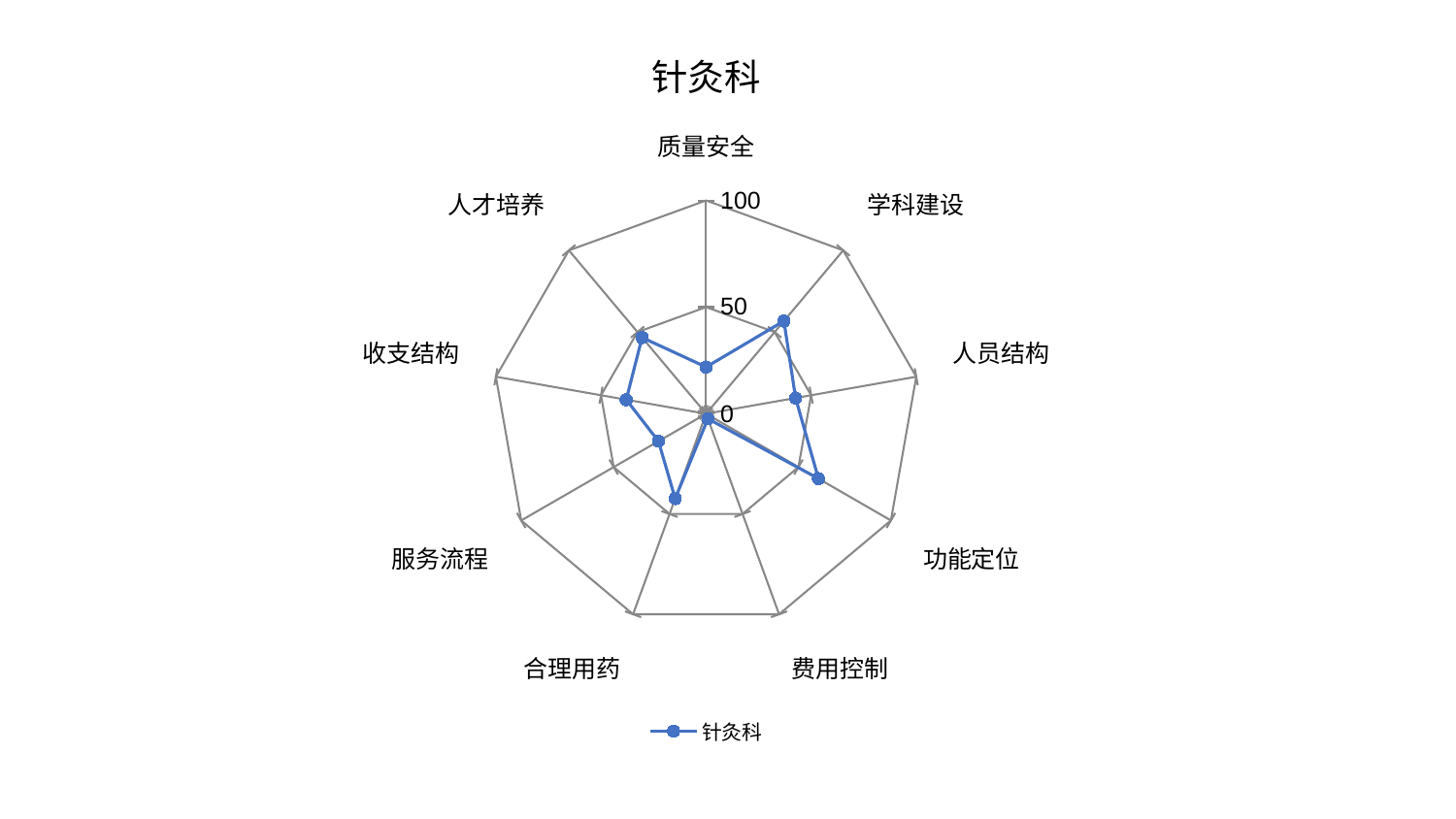

### Chart: 针灸科

| Category | 针灸科 |
|---|---|
| 质量安全 | 21.91364689246343 |
| 学科建设 | 56.76123656621662 |
| 人员结构 | 42.601156948912475 |
| 功能定位 | 60.81132677961594 |
| 费用控制 | 2.475640125932821 |
| 合理用药 | 42.292843927432486 |
| 服务流程 | 25.7781389896034 |
| 收支结构 | 37.99162244113744 |
| 人才培养 | 46.6540167607526 |
81